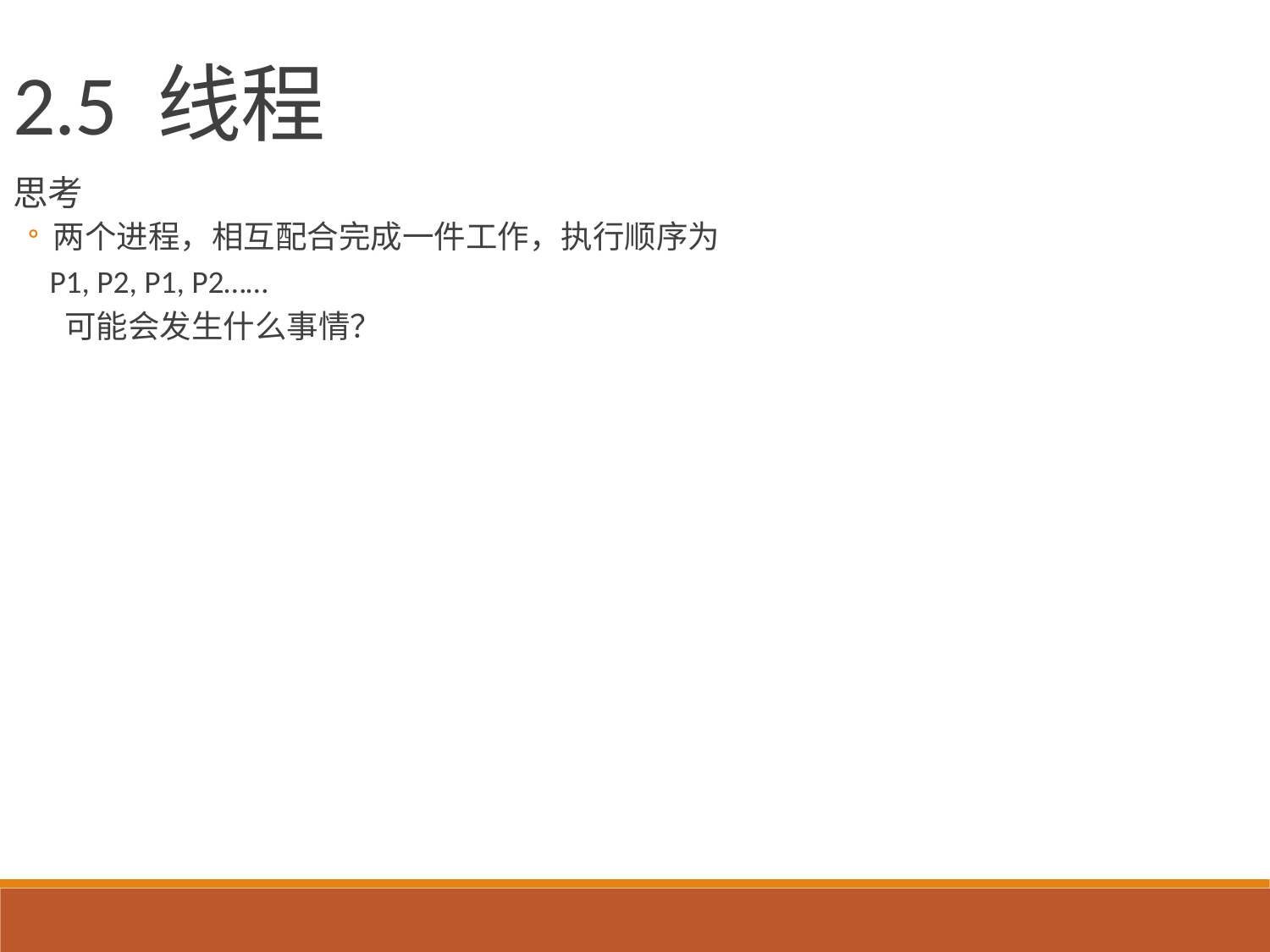

2.5 线程
思考
两个进程，相互配合完成一件工作，执行顺序为
   P1, P2, P1, P2……
    可能会发生什么事情？